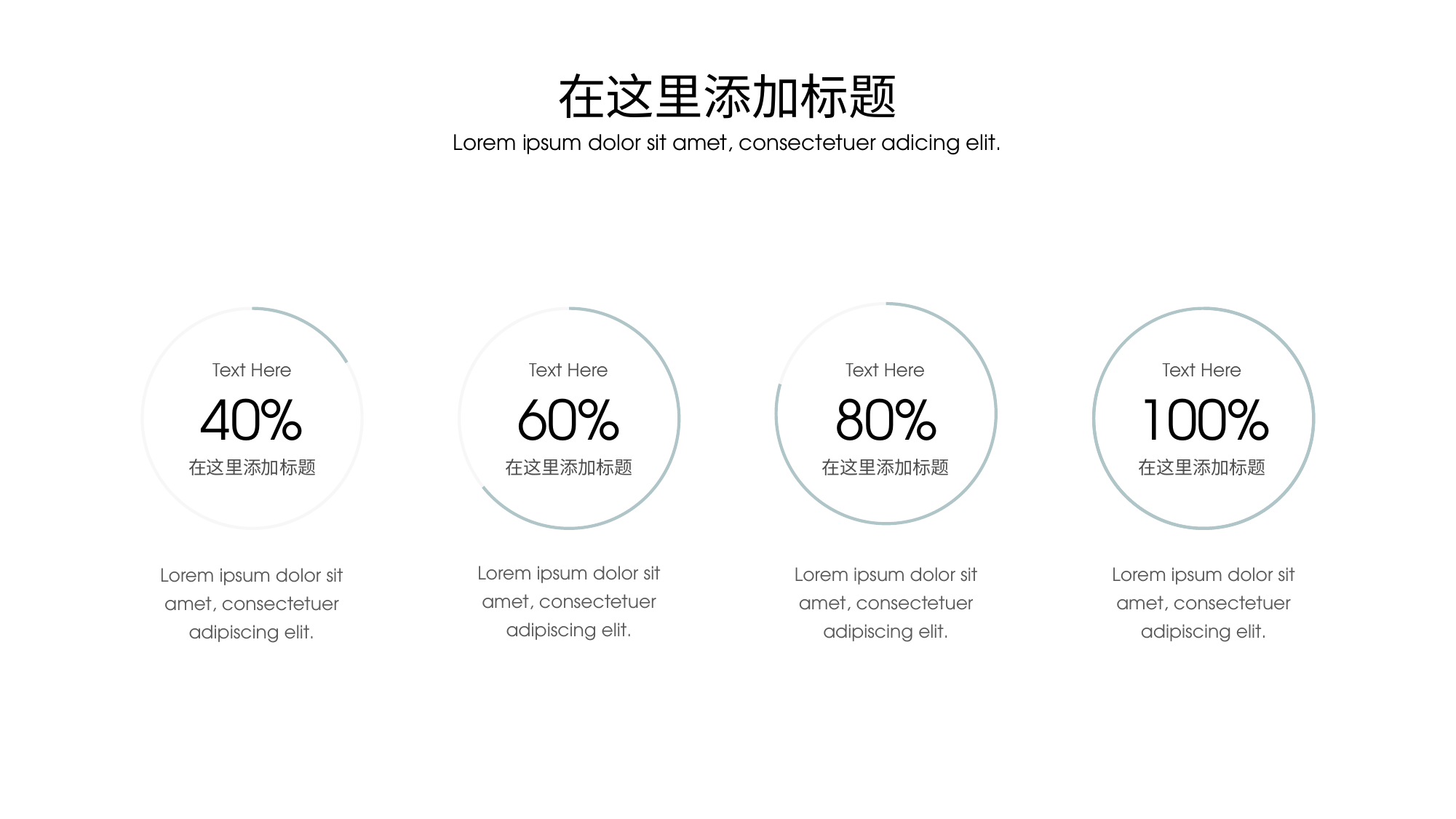

在这里添加标题
Lorem ipsum dolor sit amet, consectetuer adicing elit.

Text Here
Text Here
Text Here
Text Here
40%
60%
80%
100%
在这里添加标题
在这里添加标题
在这里添加标题
在这里添加标题
Lorem ipsum dolor sit amet, consectetuer adipiscing elit.
Lorem ipsum dolor sit amet, consectetuer adipiscing elit.
Lorem ipsum dolor sit amet, consectetuer adipiscing elit.
Lorem ipsum dolor sit amet, consectetuer adipiscing elit.